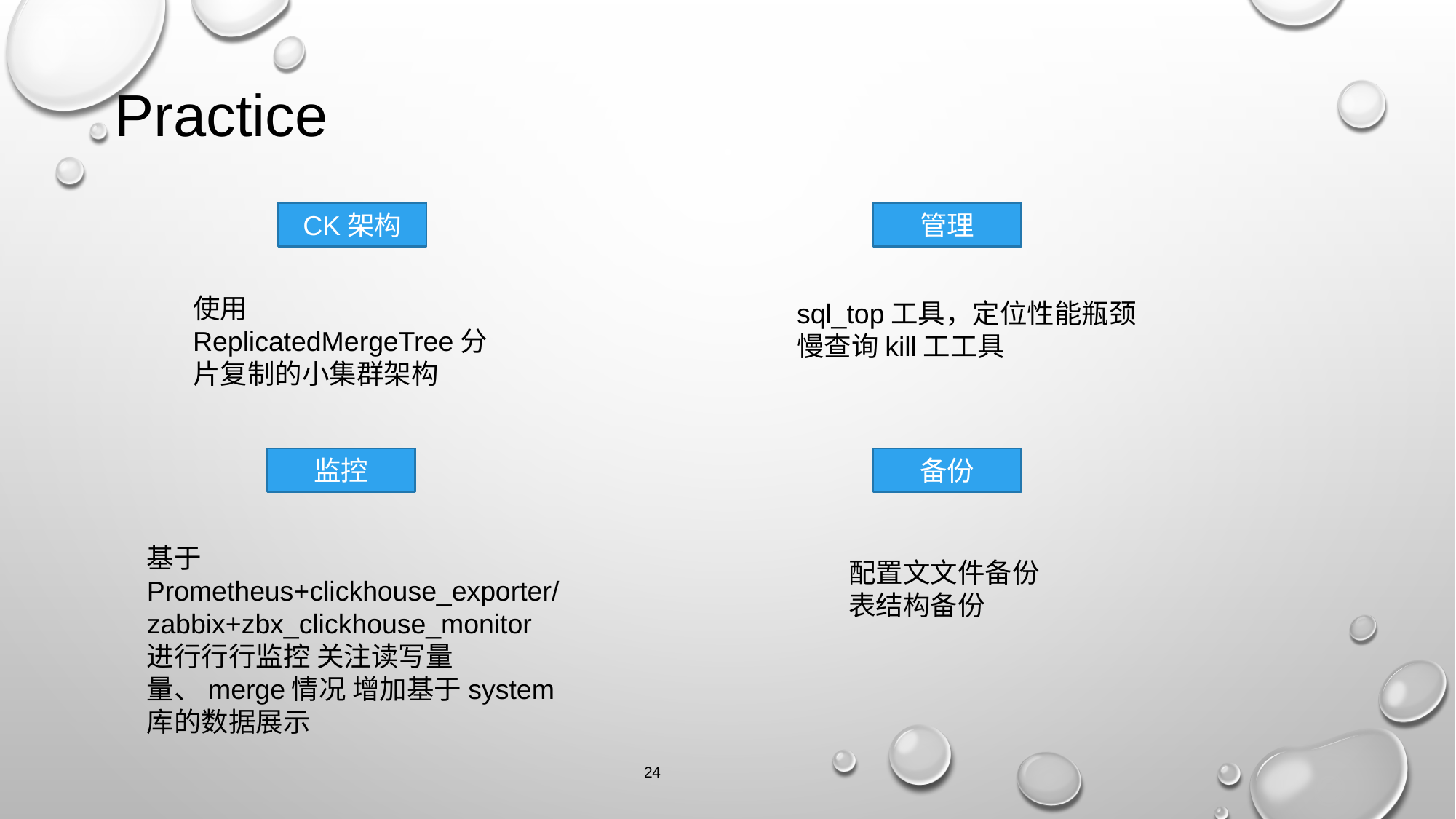

# Practice
CK架构
管理
使用ReplicatedMergeTree分片复制的小集群架构
sql_top工具，定位性能瓶颈
慢查询kill⼯工具
监控
备份
基于Prometheus+clickhouse_exporter/zabbix+zbx_clickhouse_monitor
进⾏行行监控 关注读写量量、merge情况 增加基于system库的数据展示
配置⽂文件备份
表结构备份
24